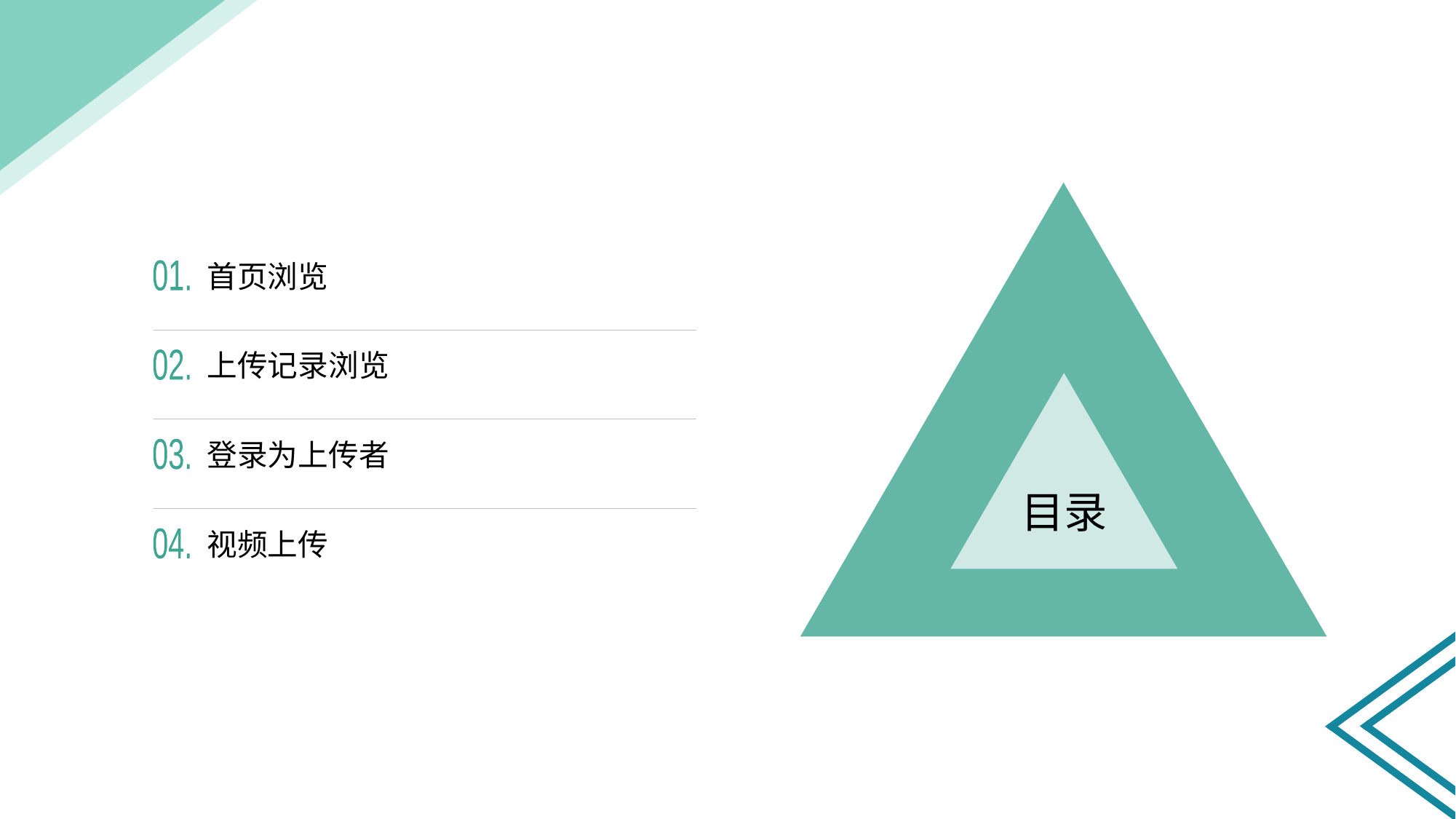

首页浏览
01.
上传记录浏览
02.

登录为上传者
03.
目录
视频上传
04.